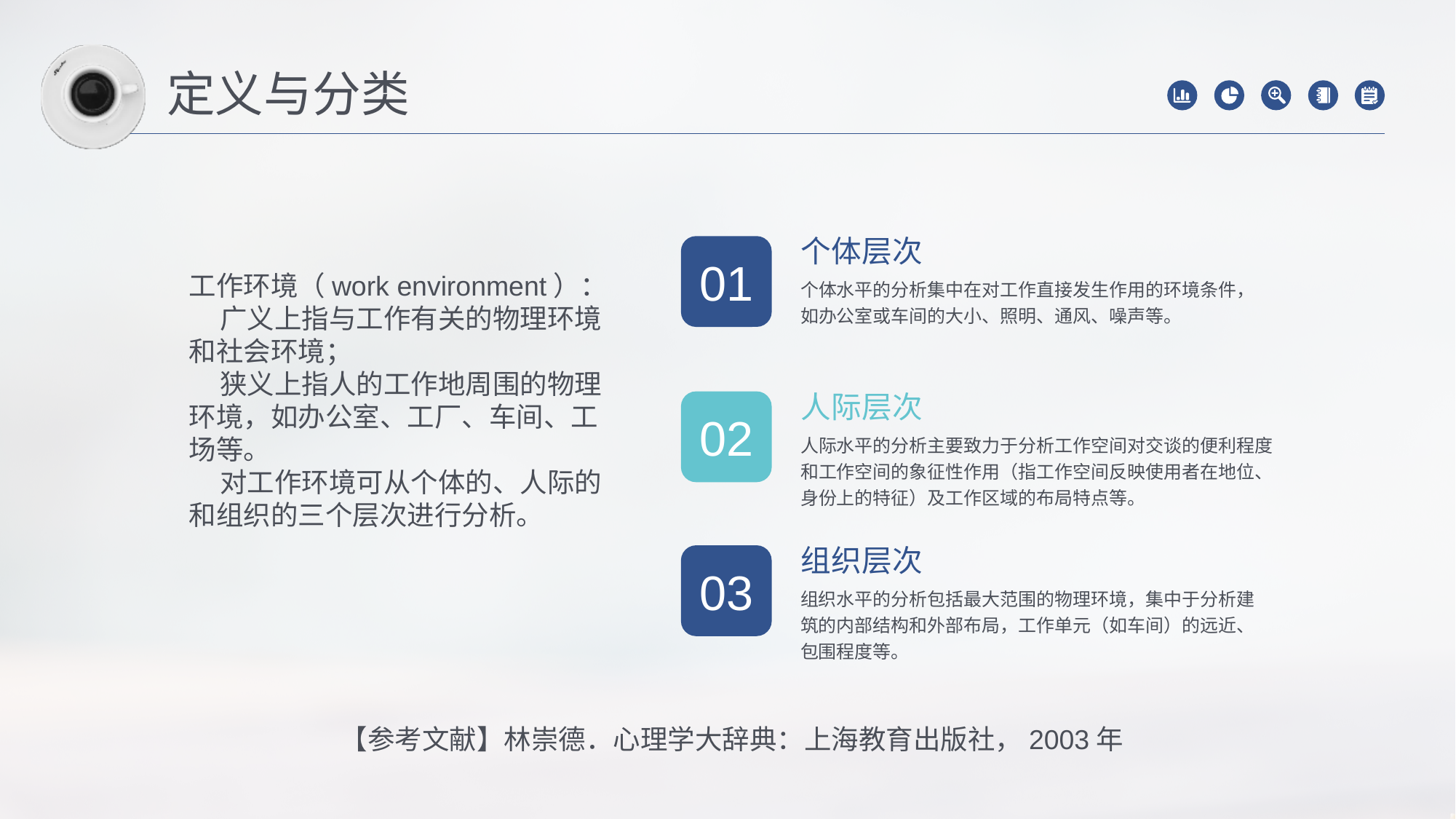

定义与分类
个体层次
01
工作环境（work environment）：
    广义上指与工作有关的物理环境和社会环境；
    狭义上指人的工作地周围的物理环境，如办公室、工厂、车间、工场等。
    对工作环境可从个体的、人际的和组织的三个层次进行分析。
个体水平的分析集中在对工作直接发生作用的环境条件，如办公室或车间的大小、照明、通风、噪声等。
人际层次
02
人际水平的分析主要致力于分析工作空间对交谈的便利程度和工作空间的象征性作用（指工作空间反映使用者在地位、身份上的特征）及工作区域的布局特点等。
组织层次
03
组织水平的分析包括最大范围的物理环境，集中于分析建筑的内部结构和外部布局，工作单元（如车间）的远近、包围程度等。
【参考文献】林崇德．心理学大辞典：上海教育出版社，2003年